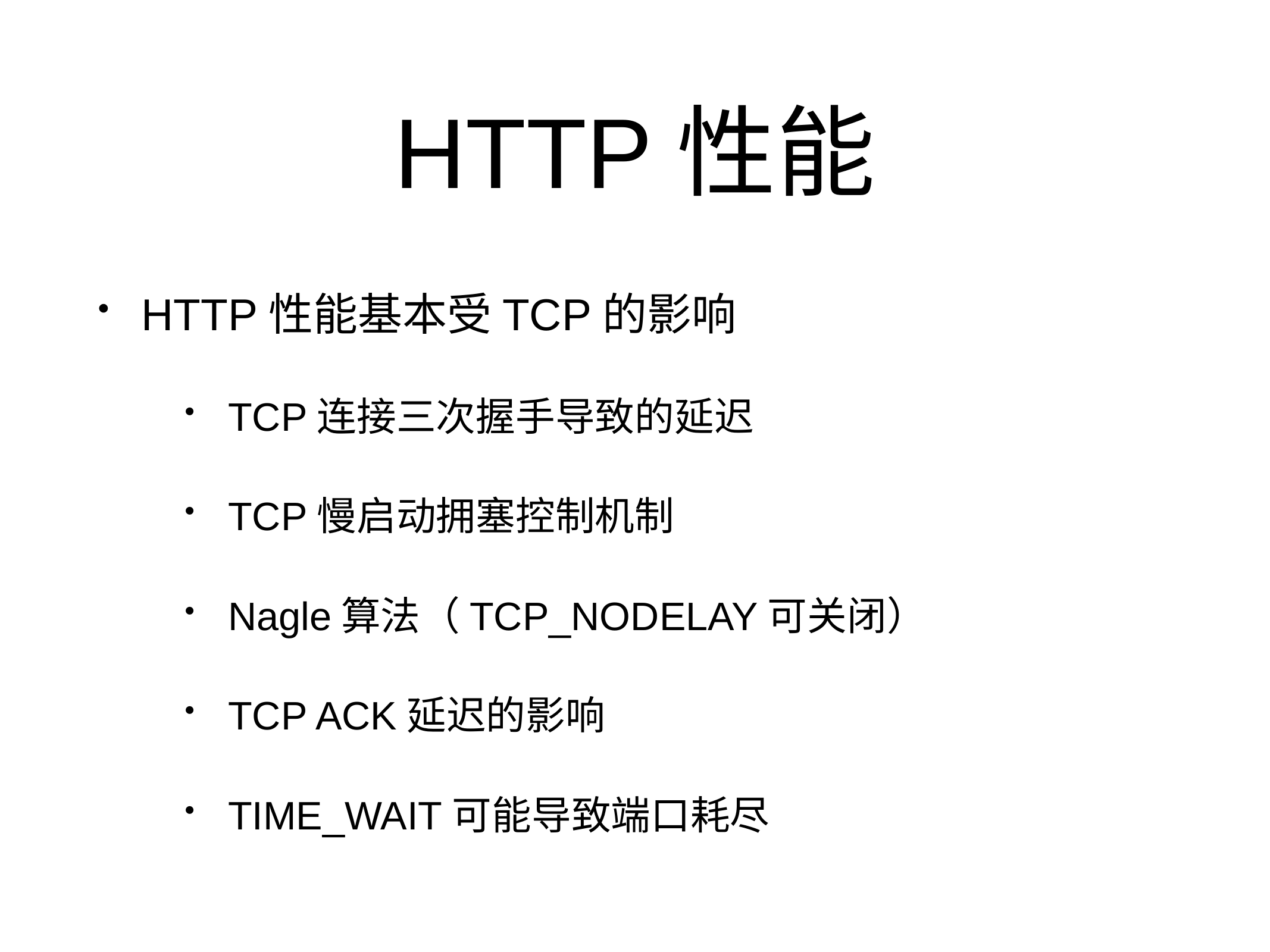

# HTTP性能
HTTP性能基本受TCP的影响
TCP连接三次握手导致的延迟
TCP慢启动拥塞控制机制
Nagle算法（TCP_NODELAY可关闭）
TCP ACK延迟的影响
TIME_WAIT可能导致端口耗尽